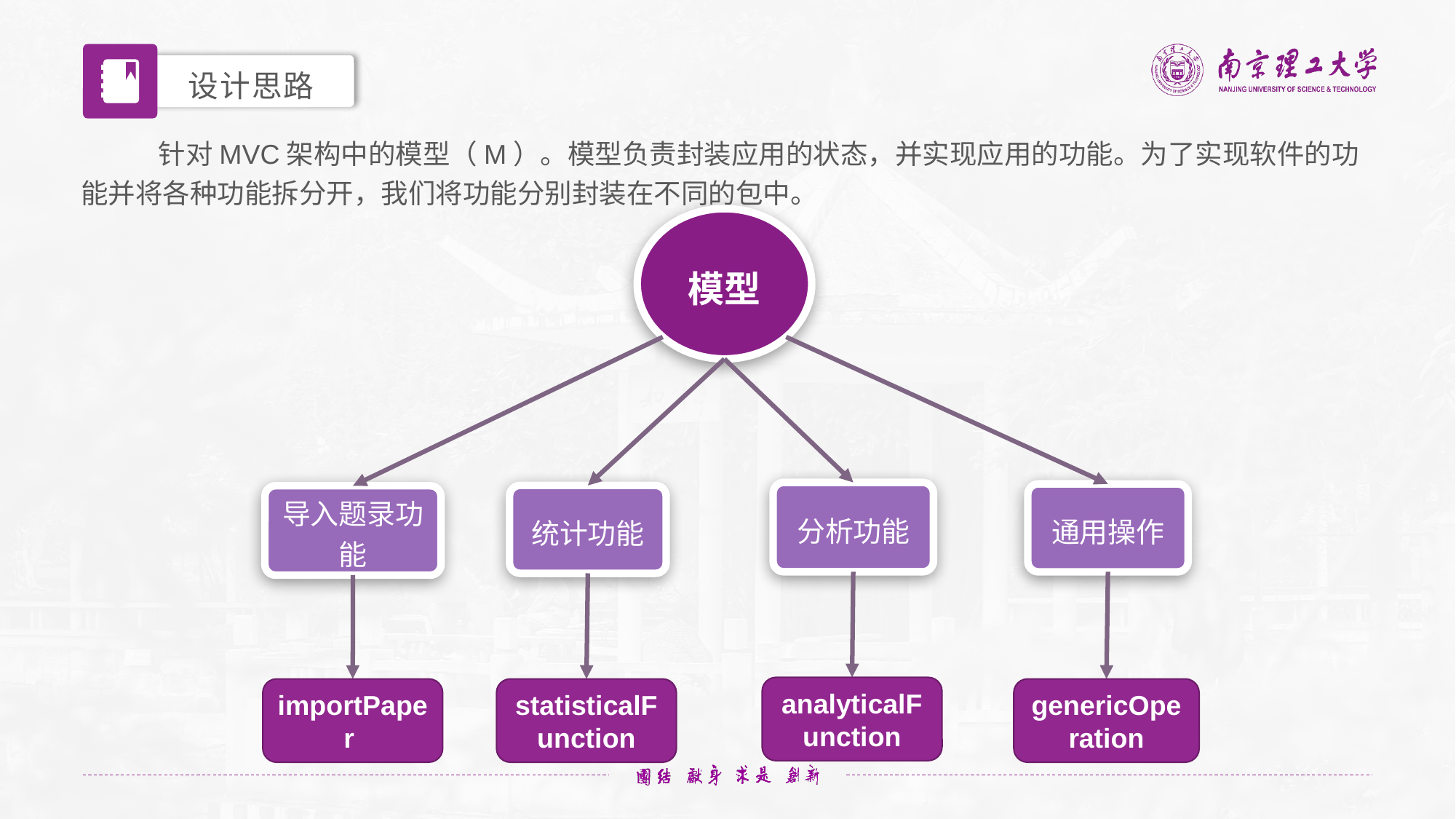

设计思路
针对MVC架构中的模型（M）。模型负责封装应用的状态，并实现应用的功能。为了实现软件的功能并将各种功能拆分开，我们将功能分别封装在不同的包中。

模型

分析功能
通用操作
统计功能
导入题录功能
analyticalFunction
importPaper
statisticalFunction
genericOperation